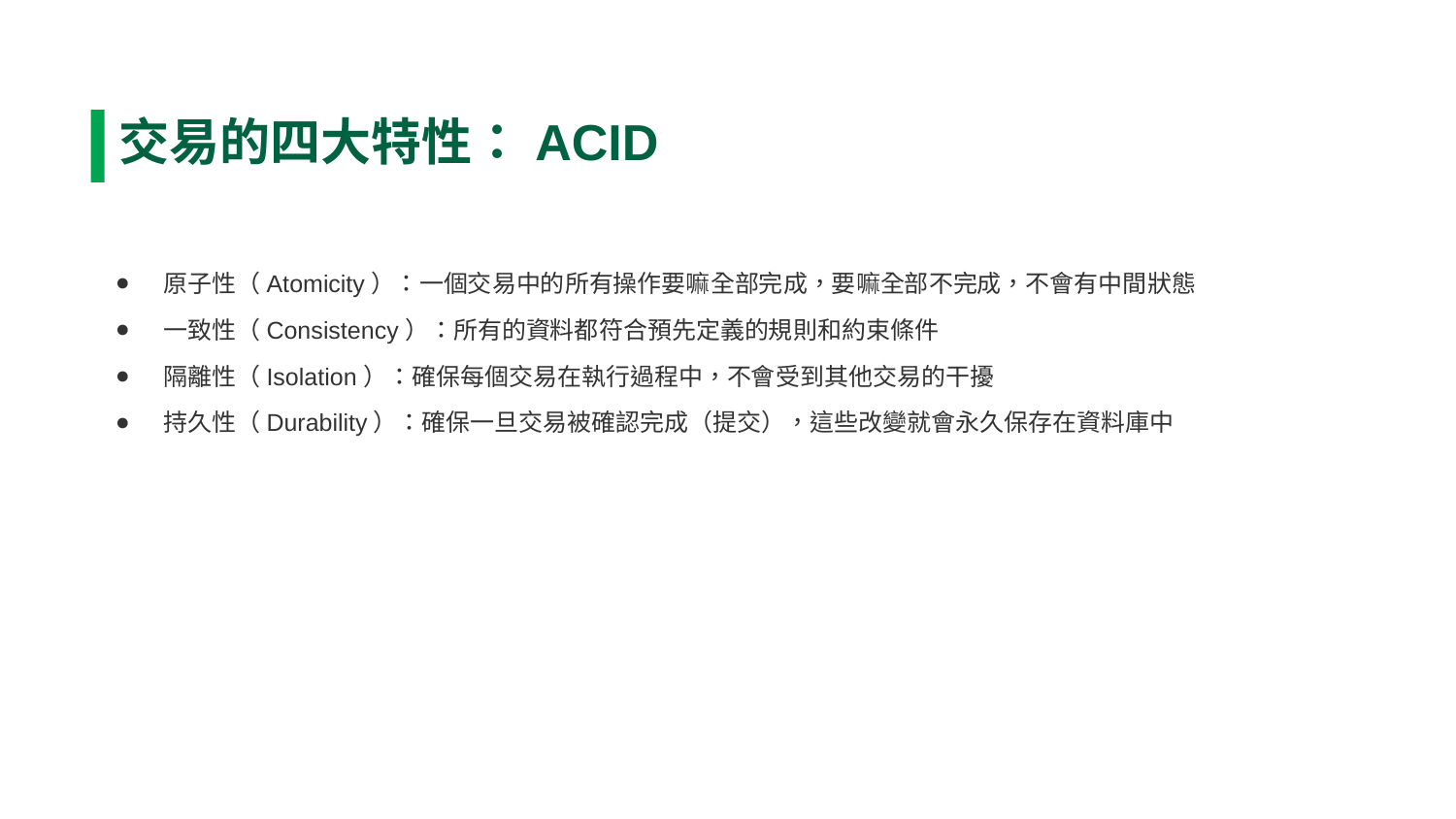

交易的四大特性：ACID
原子性（Atomicity）：一個交易中的所有操作要嘛全部完成，要嘛全部不完成，不會有中間狀態
一致性（Consistency）：所有的資料都符合預先定義的規則和約束條件
隔離性（Isolation）：確保每個交易在執行過程中，不會受到其他交易的干擾
持久性（Durability）：確保一旦交易被確認完成（提交），這些改變就會永久保存在資料庫中